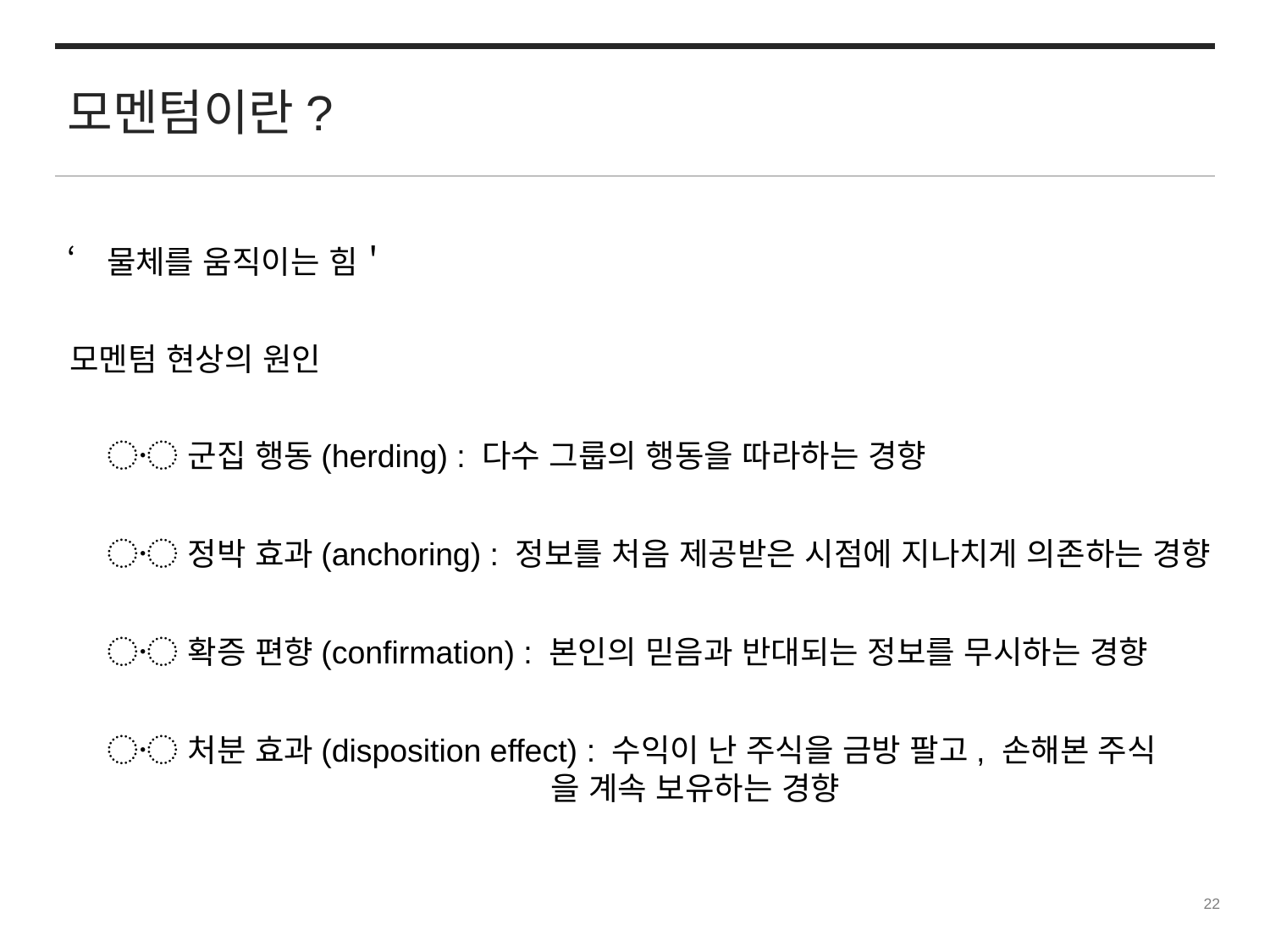

모멘텀이란?
‘물체를 움직이는 힘＇
모멘텀 현상의 원인
〮 군집 행동(herding) : 다수 그룹의 행동을 따라하는 경향
〮 정박 효과(anchoring) : 정보를 처음 제공받은 시점에 지나치게 의존하는 경향
〮 확증 편향(confirmation) : 본인의 믿음과 반대되는 정보를 무시하는 경향
〮 처분 효과(disposition effect) : 수익이 난 주식을 금방 팔고, 손해본 주식			       을 계속 보유하는 경향